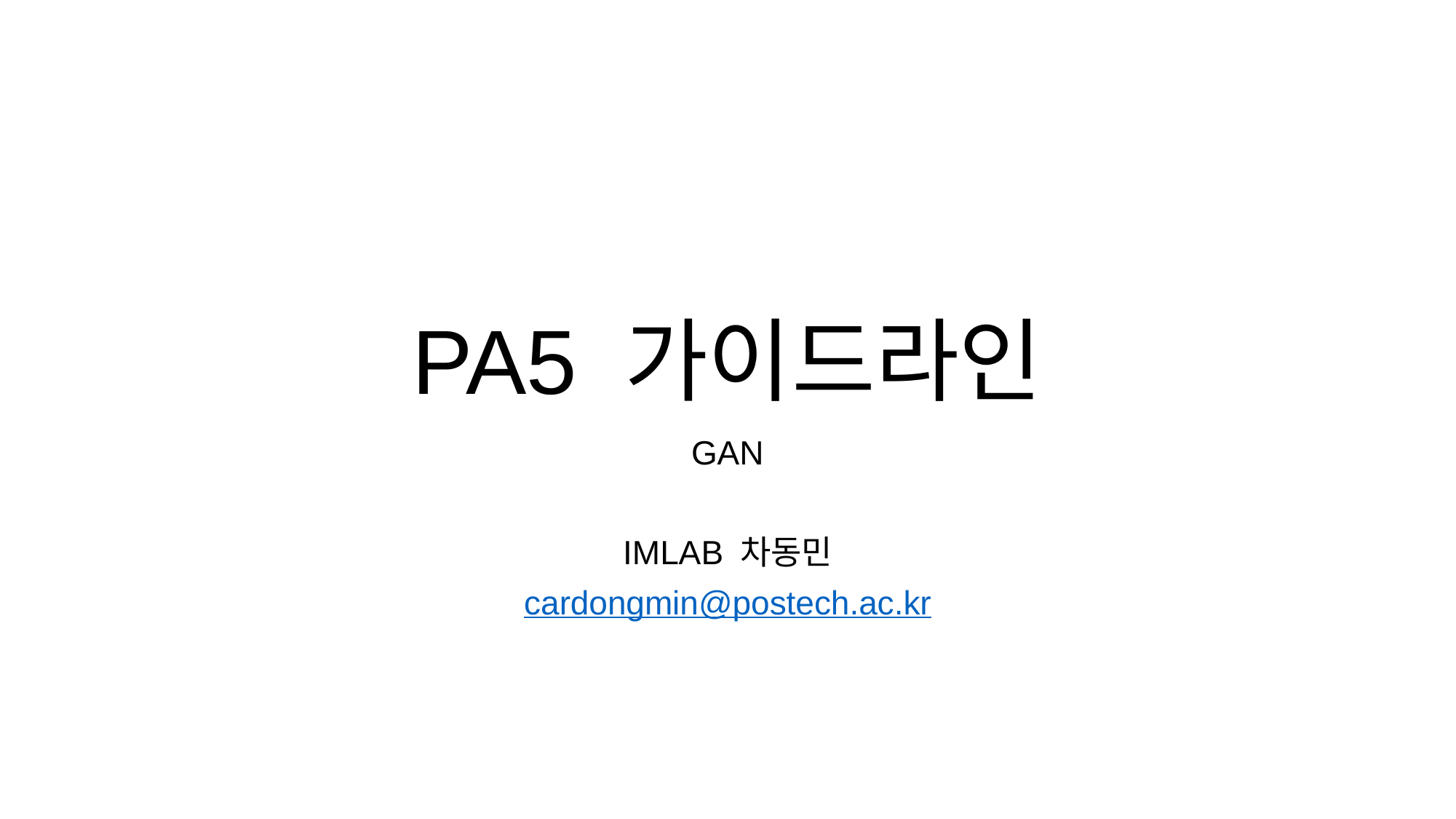

# PA5 가이드라인
GAN

IMLAB 차동민
cardongmin@postech.ac.kr